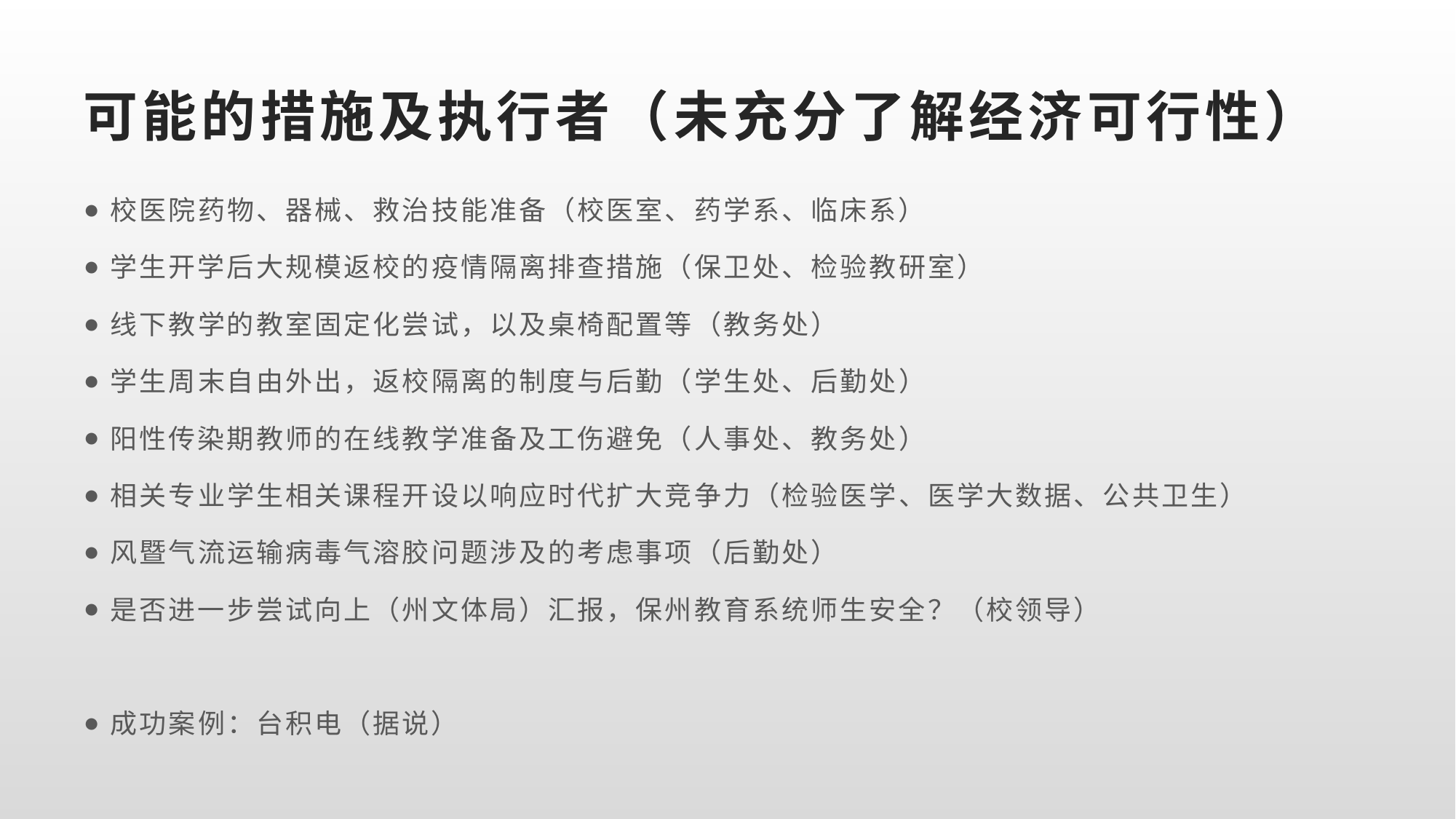

# 可能的措施及执行者（未充分了解经济可行性）
校医院药物、器械、救治技能准备（校医室、药学系、临床系）
学生开学后大规模返校的疫情隔离排查措施（保卫处、检验教研室）
线下教学的教室固定化尝试，以及桌椅配置等（教务处）
学生周末自由外出，返校隔离的制度与后勤（学生处、后勤处）
阳性传染期教师的在线教学准备及工伤避免（人事处、教务处）
相关专业学生相关课程开设以响应时代扩大竞争力（检验医学、医学大数据、公共卫生）
风暨气流运输病毒气溶胶问题涉及的考虑事项（后勤处）
是否进一步尝试向上（州文体局）汇报，保州教育系统师生安全？（校领导）

成功案例：台积电（据说）